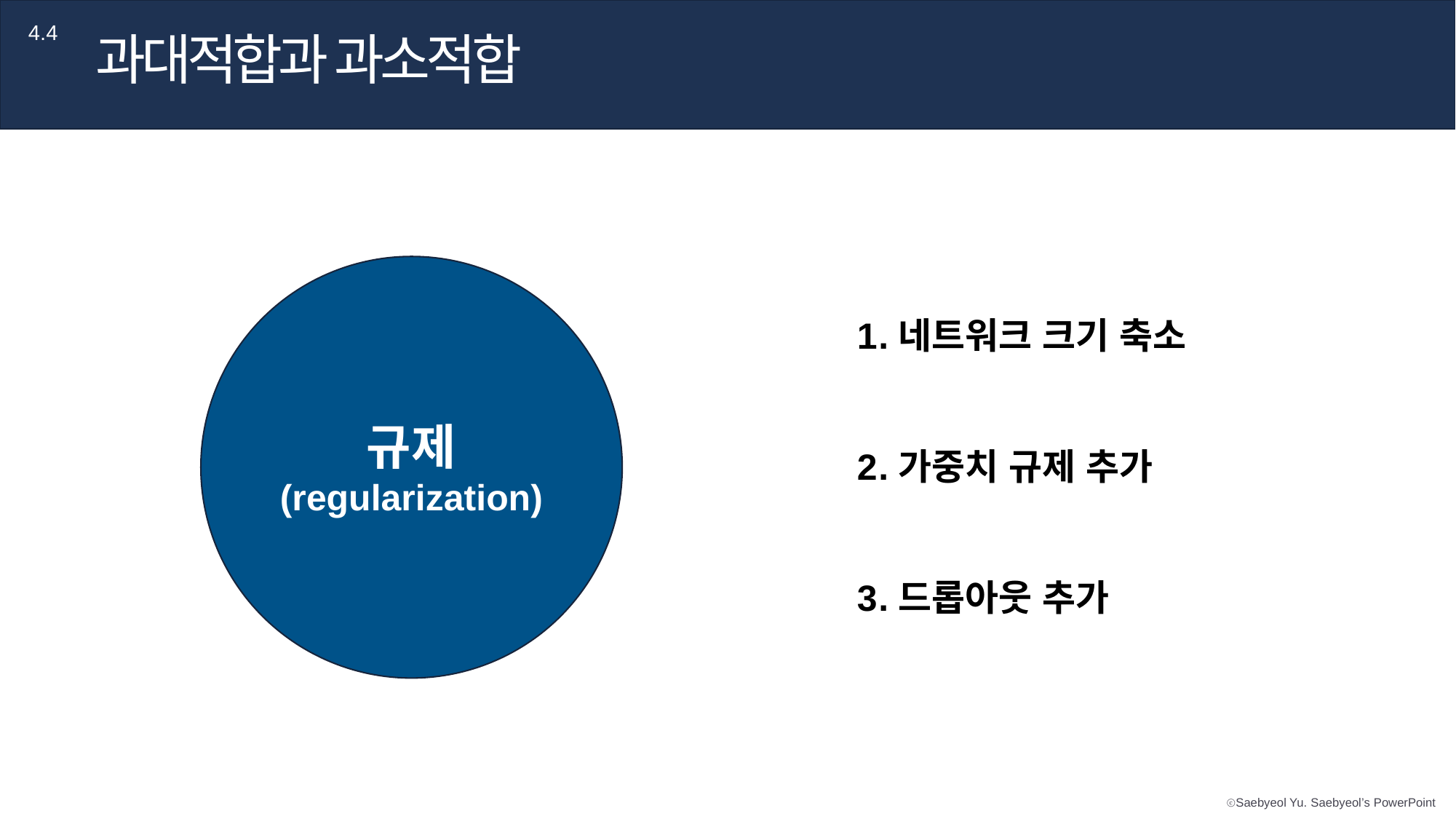

4.4
과대적합과 과소적합
규제
(regularization)
네트워크 크기 축소

가중치 규제 추가

드롭아웃 추가